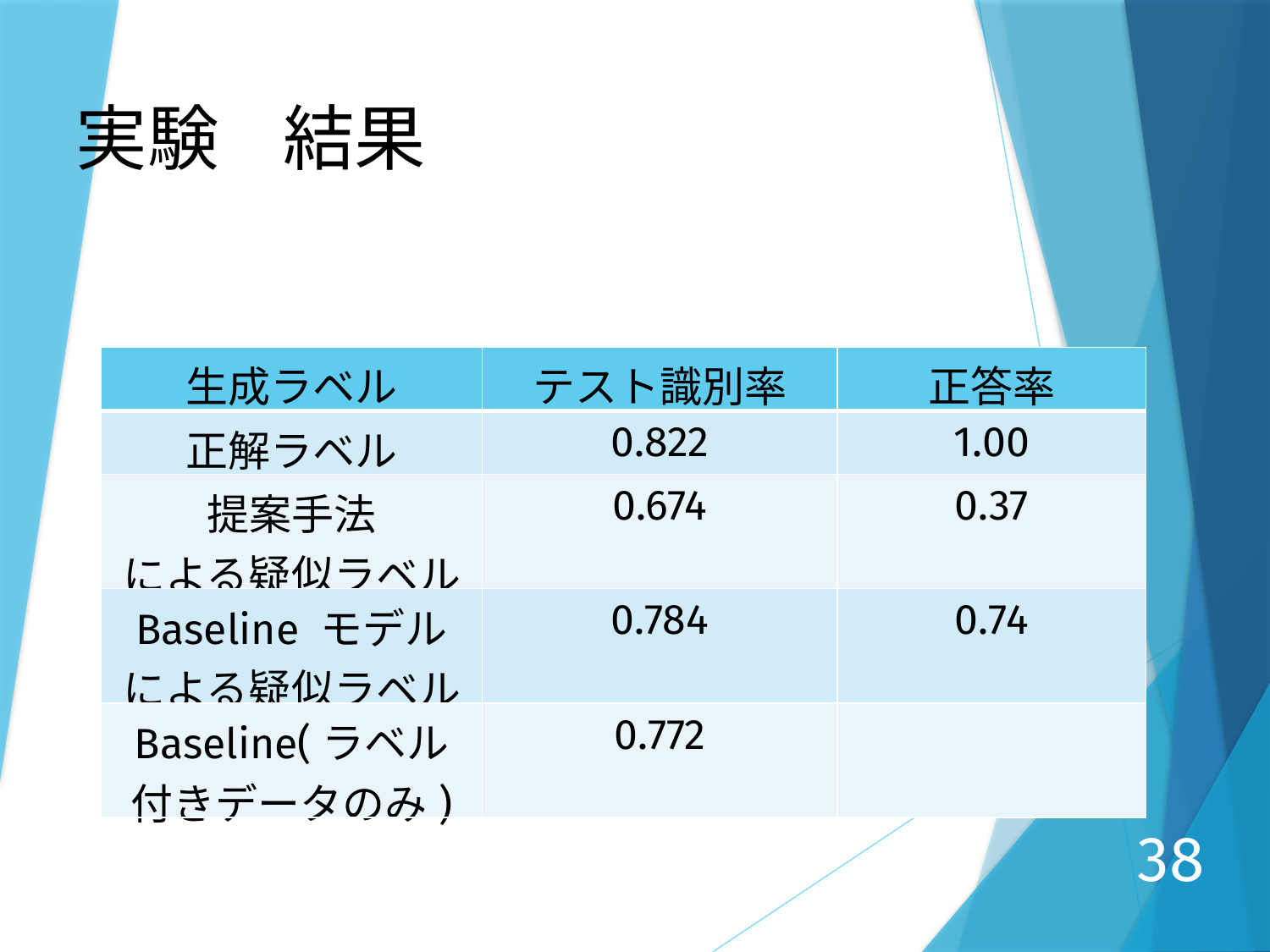

実験    結果
| 生成ラベル | テスト識別率 | 正答率 |
| --- | --- | --- |
| 正解ラベル | 0.822 | 1.00 |
| 提案手法 による疑似ラベル | 0.674 | 0.37 |
| Baseline モデル による疑似ラベル | 0.784 | 0.74 |
| Baseline(ラベル 付きデータのみ) | 0.772 |  |
38